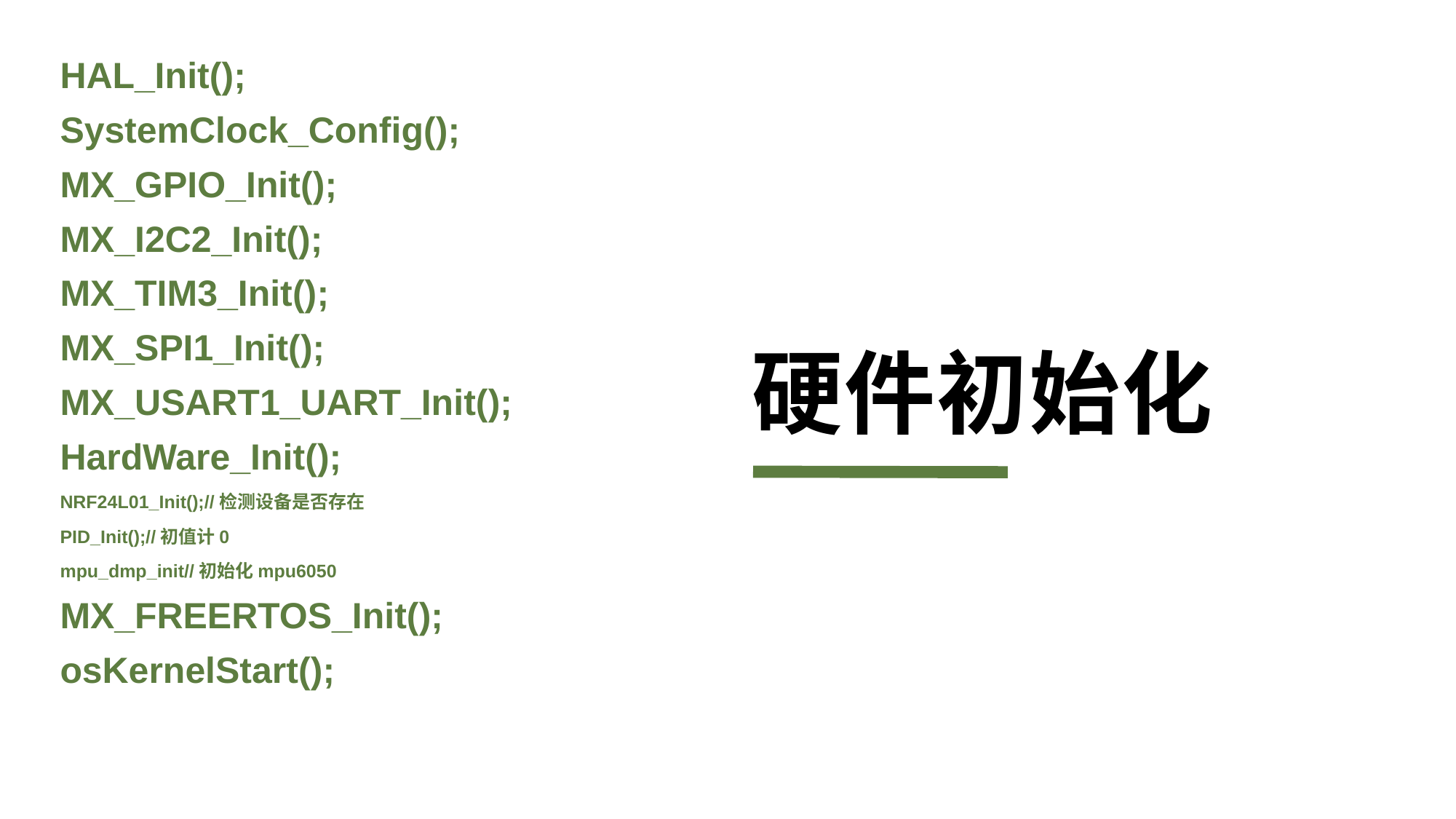

# 硬件初始化
HAL_Init();
SystemClock_Config();
MX_GPIO_Init();
MX_I2C2_Init();
MX_TIM3_Init();
MX_SPI1_Init();
MX_USART1_UART_Init();
HardWare_Init();
NRF24L01_Init();//检测设备是否存在
PID_Init();//初值计0
mpu_dmp_init//初始化mpu6050
MX_FREERTOS_Init();
osKernelStart();